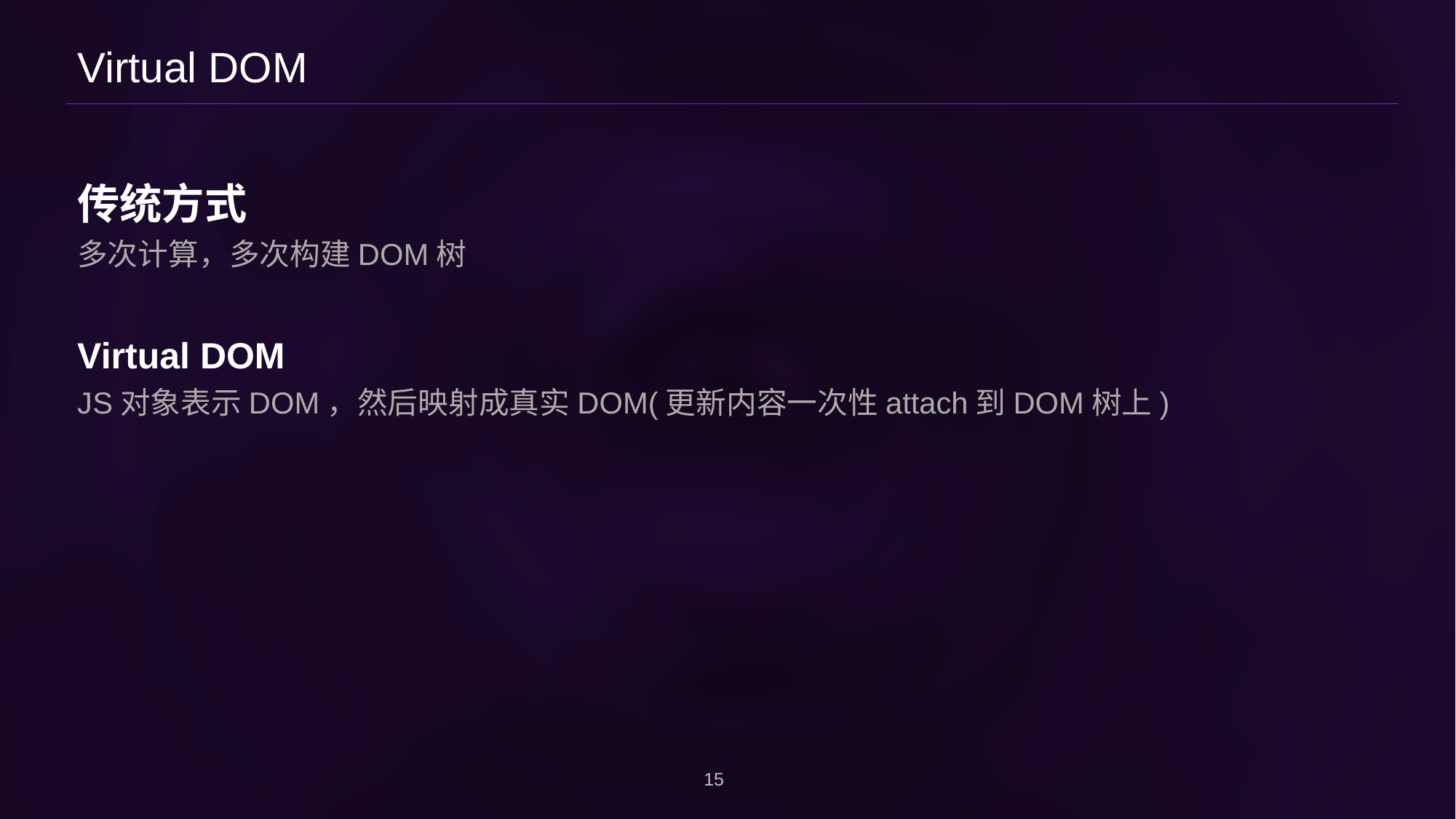

# Virtual DOM
传统方式
多次计算，多次构建DOM树

Virtual DOM
JS对象表示DOM，然后映射成真实DOM(更新内容一次性attach到DOM树上)
15